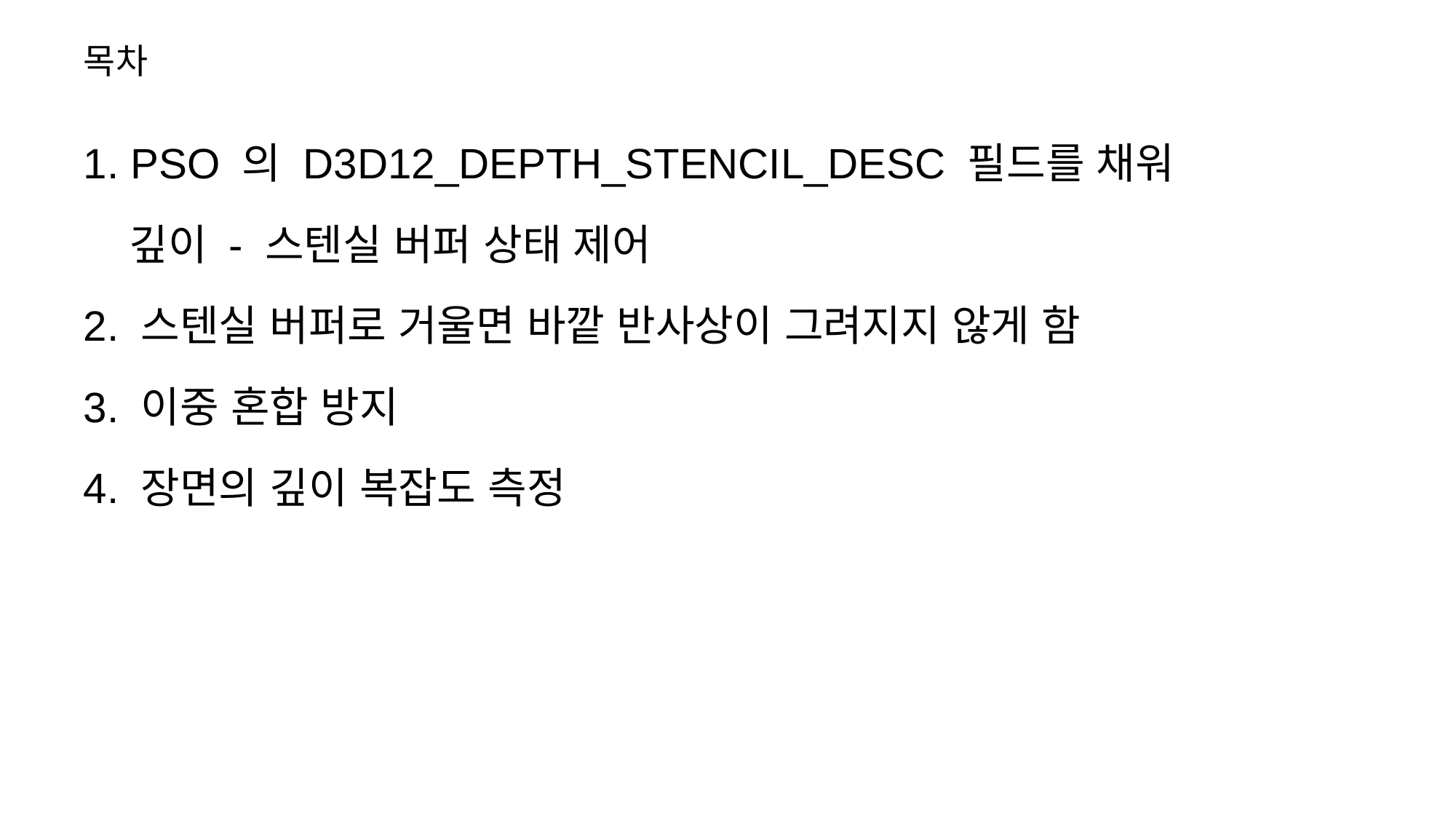

# 목차

1. PSO 의 D3D12_DEPTH_STENCIL_DESC 필드를 채워
   깊이 - 스텐실 버퍼 상태 제어
2. 스텐실 버퍼로 거울면 바깥 반사상이 그려지지 않게 함
3. 이중 혼합 방지
4. 장면의 깊이 복잡도 측정